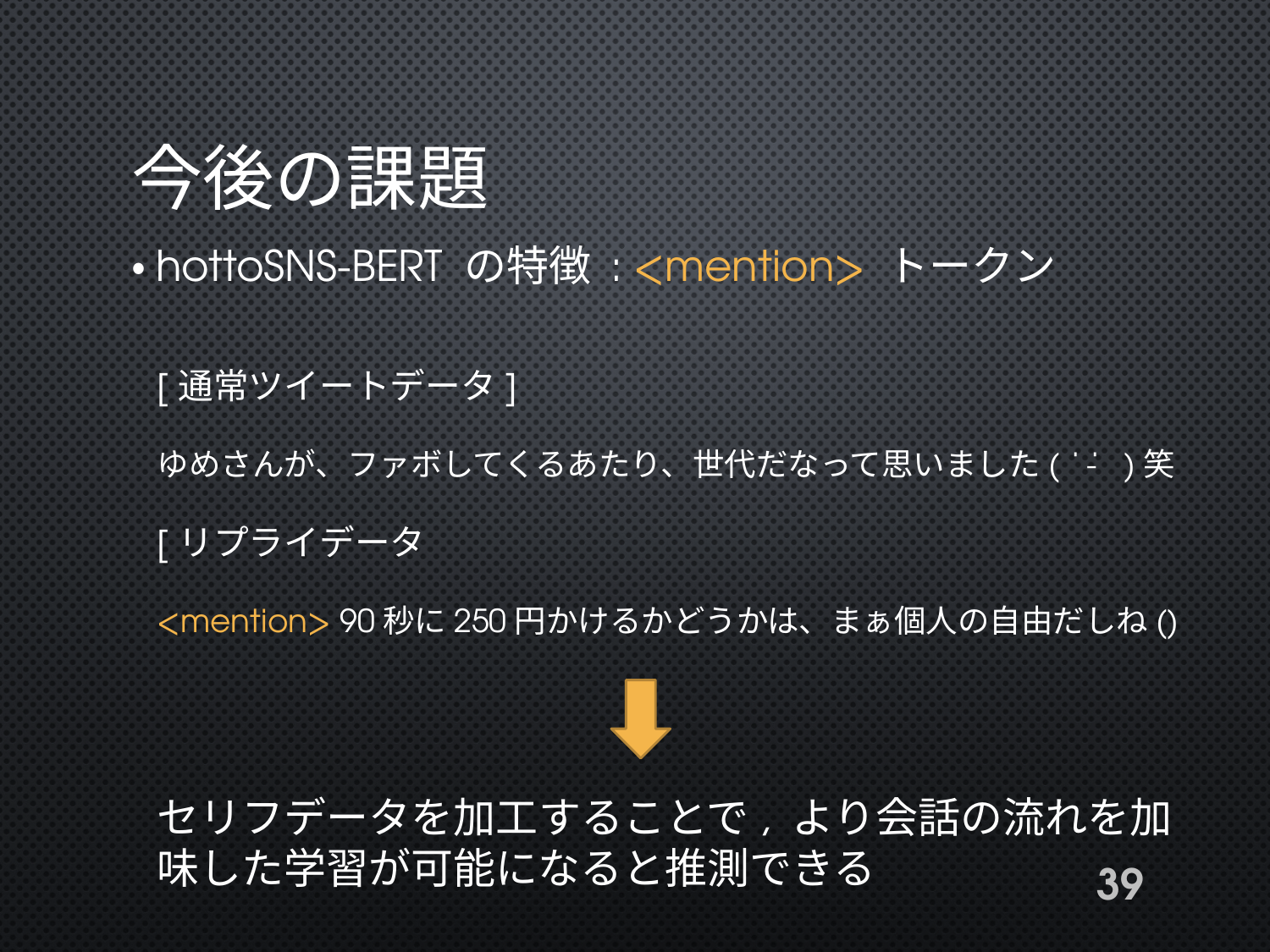

# 今後の課題
・hottoSNS-BERT の特徴 : <mention> トークン
[通常ツイートデータ]

ゆめさんが、ファボしてくるあたり、世代だなって思いました(   ̇- ̇  )笑

[リプライデータ

<mention> 90秒に250円かけるかどうかは、まぁ個人の自由だしね()

セリフデータを加工することで, より会話の流れを加味した学習が可能になると推測できる

39